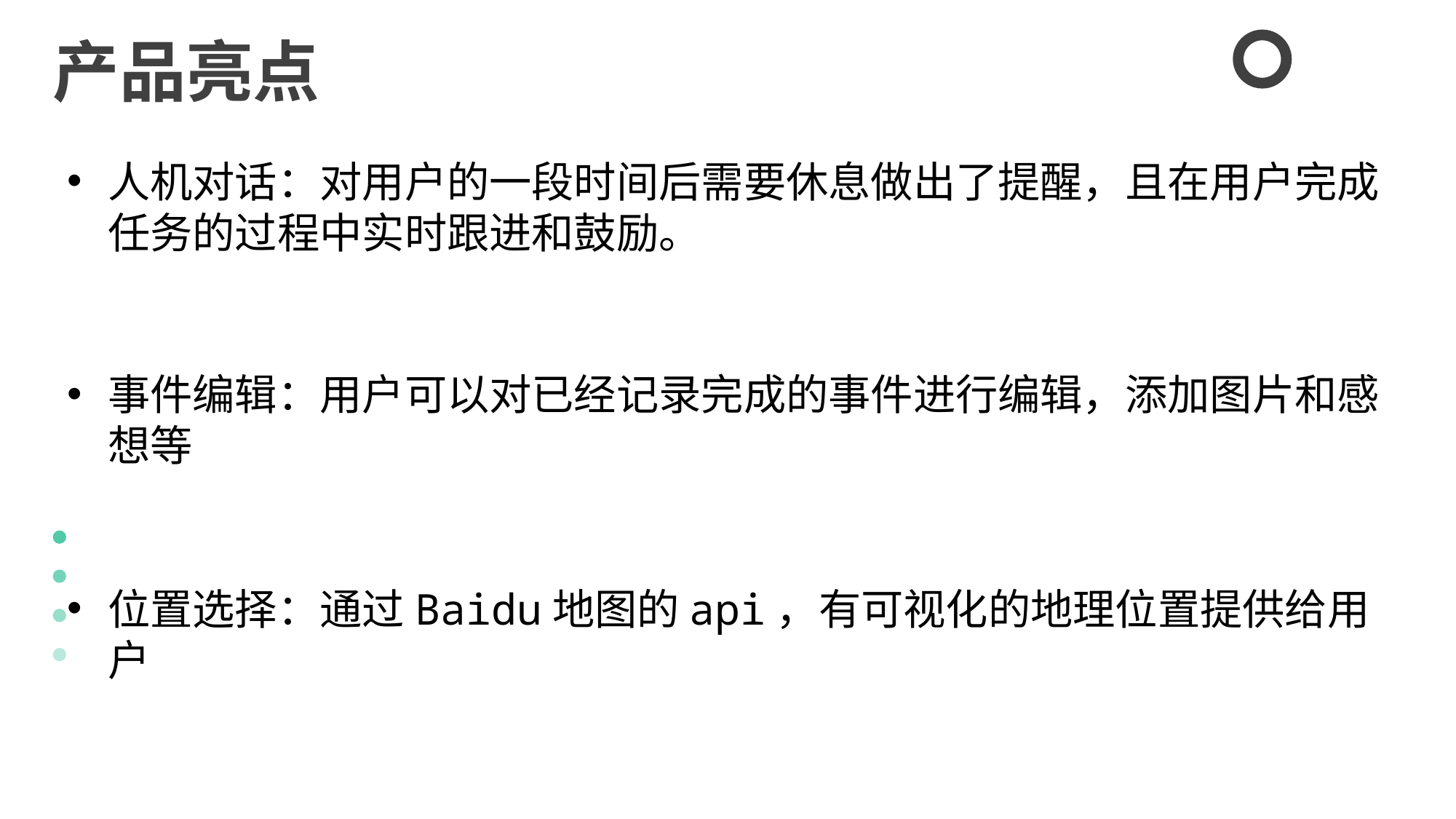

产品亮点

人机对话：对用户的一段时间后需要休息做出了提醒，且在用户完成任务的过程中实时跟进和鼓励。

事件编辑：用户可以对已经记录完成的事件进行编辑，添加图片和感想等

位置选择：通过Baidu地图的api，有可视化的地理位置提供给用户